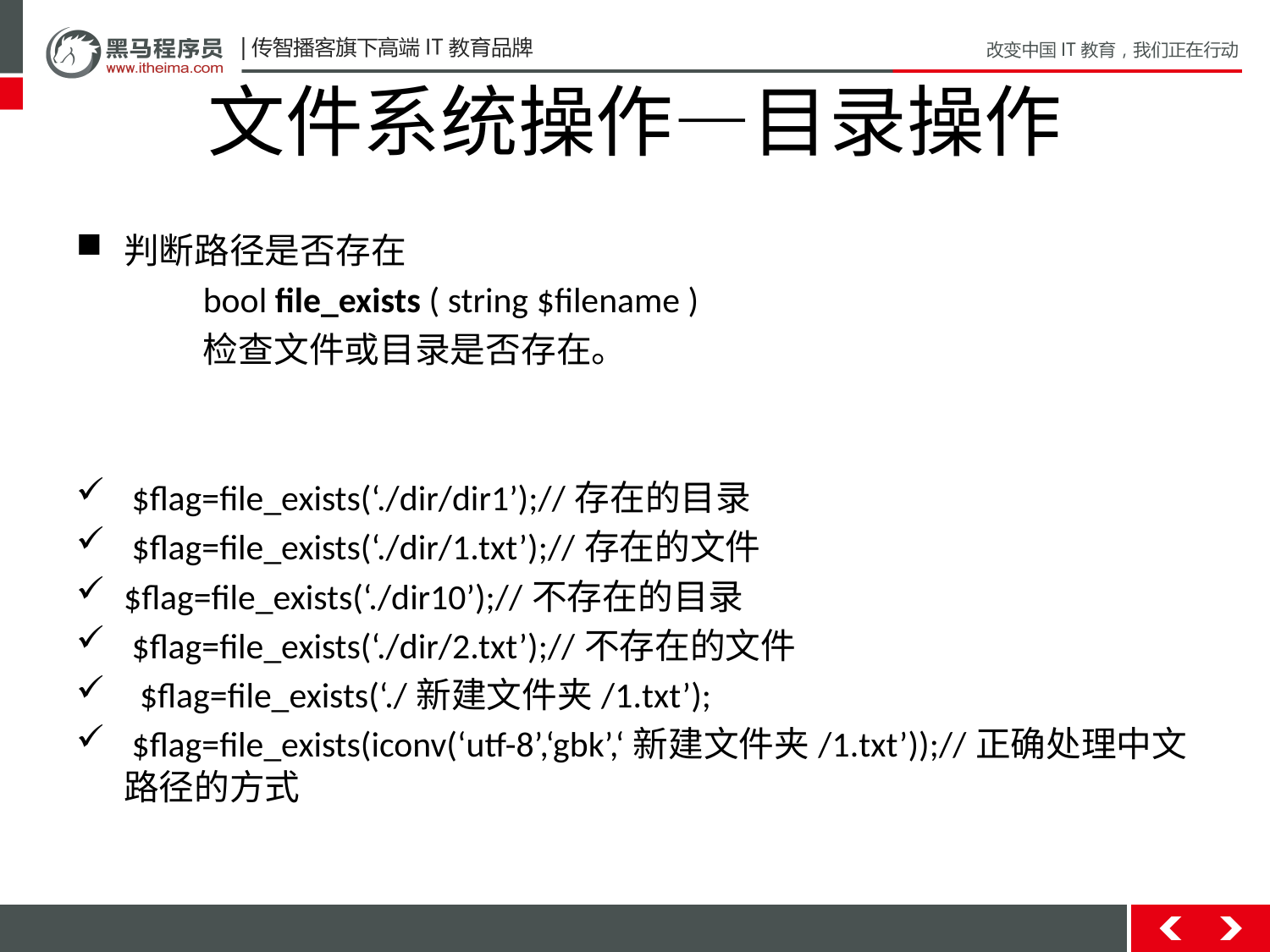

# 文件系统操作—目录操作
判断路径是否存在
	bool file_exists ( string $filename )
	检查文件或目录是否存在。

 $flag=file_exists(‘./dir/dir1’);//存在的目录
 $flag=file_exists(‘./dir/1.txt’);//存在的文件
$flag=file_exists(‘./dir10’);//不存在的目录
 $flag=file_exists(‘./dir/2.txt’);//不存在的文件
  $flag=file_exists(‘./新建文件夹/1.txt’);
 $flag=file_exists(iconv(‘utf-8’,‘gbk’,‘新建文件夹/1.txt’));//正确处理中文路径的方式